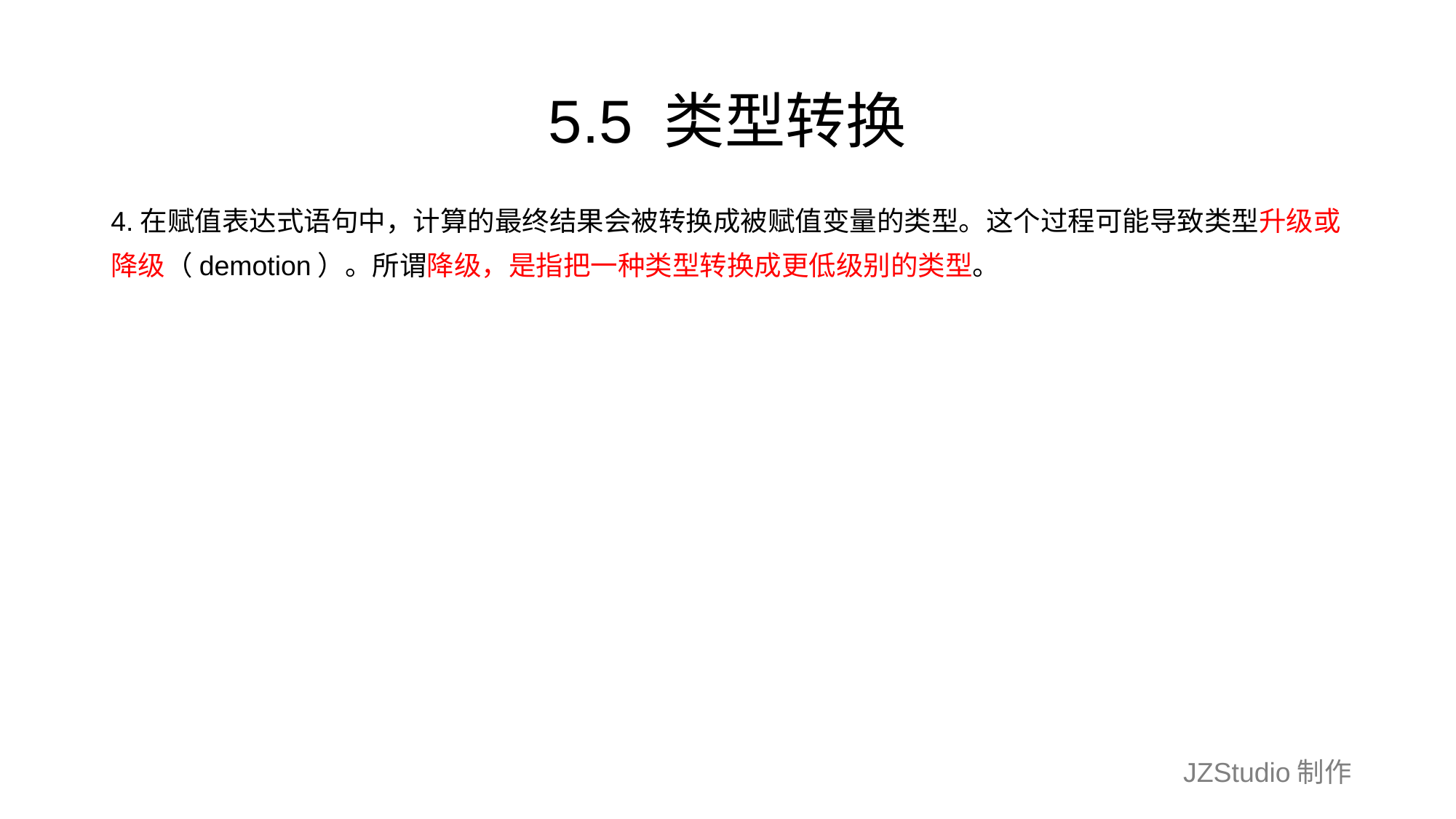

# 5.5 类型转换
4.在赋值表达式语句中，计算的最终结果会被转换成被赋值变量的类型。这个过程可能导致类型升级或
降级（demotion）。所谓降级，是指把一种类型转换成更低级别的类型。